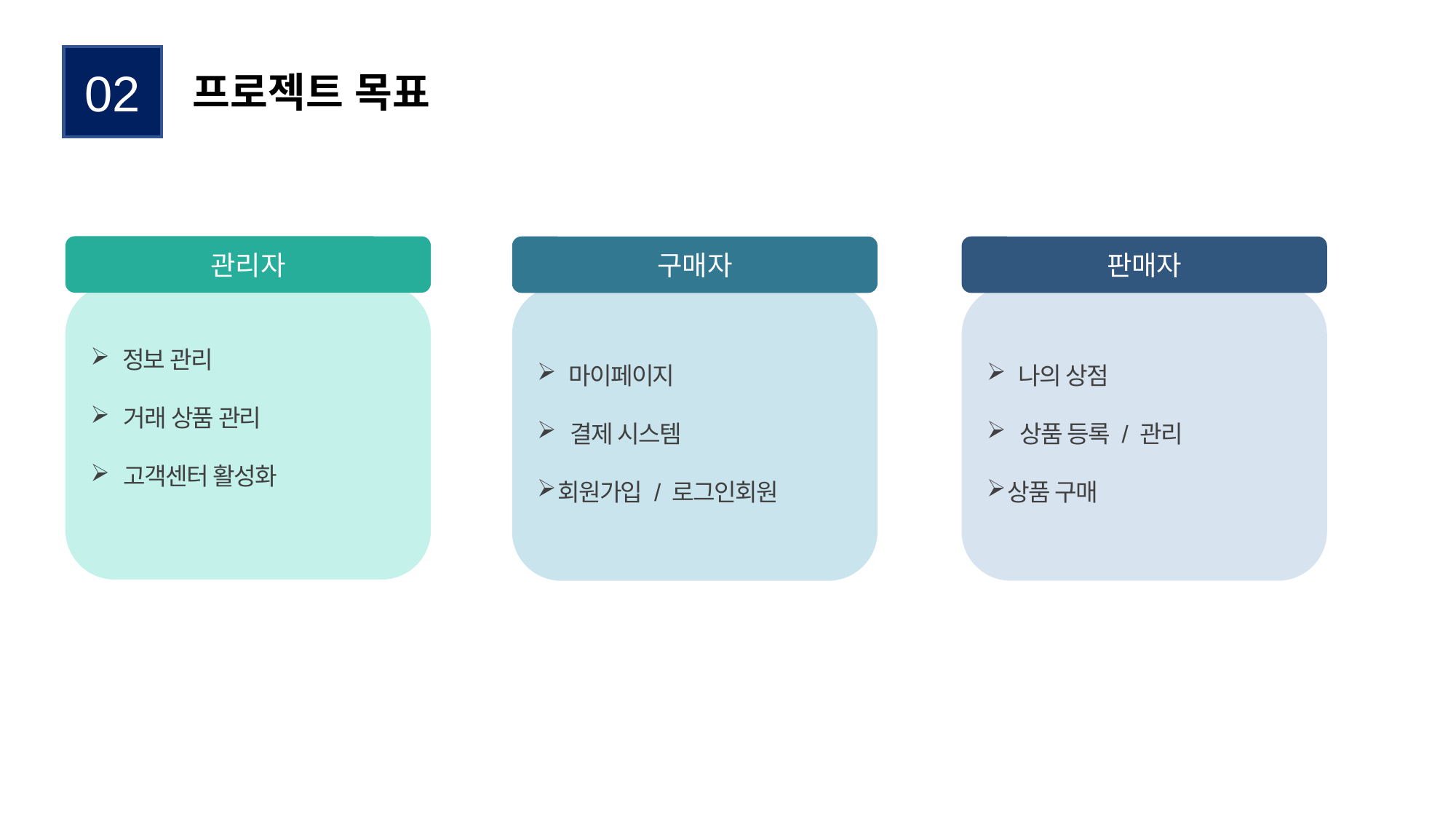

프로젝트 목표
02
관리자
구매자
판매자
 정보 관리

 거래 상품 관리

 고객센터 활성화

 마이페이지

 결제 시스템

회원가입 / 로그인회원
 나의 상점

 상품 등록 / 관리

상품 구매